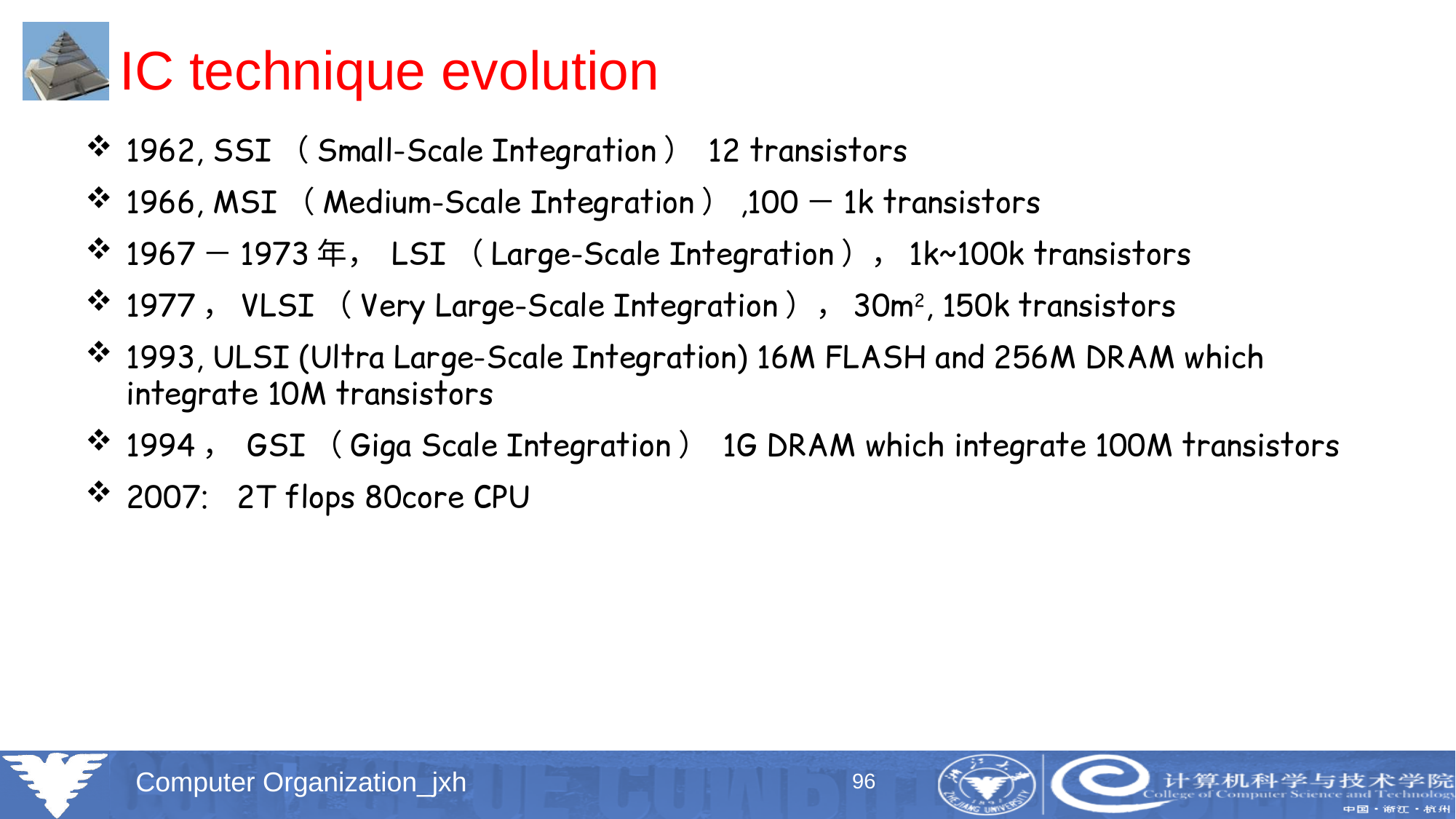

# IC technique evolution
1962, SSI（Small-Scale Integration） 12 transistors
1966, MSI（Medium-Scale Integration）,100－1k transistors
1967－1973年， LSI（Large-Scale Integration），1k~100k transistors
1977，VLSI（Very Large-Scale Integration），30m2, 150k transistors
1993, ULSI (Ultra Large-Scale Integration) 16M FLASH and 256M DRAM which integrate 10M transistors
1994， GSI（Giga Scale Integration） 1G DRAM which integrate 100M transistors
2007:   2T flops 80core CPU